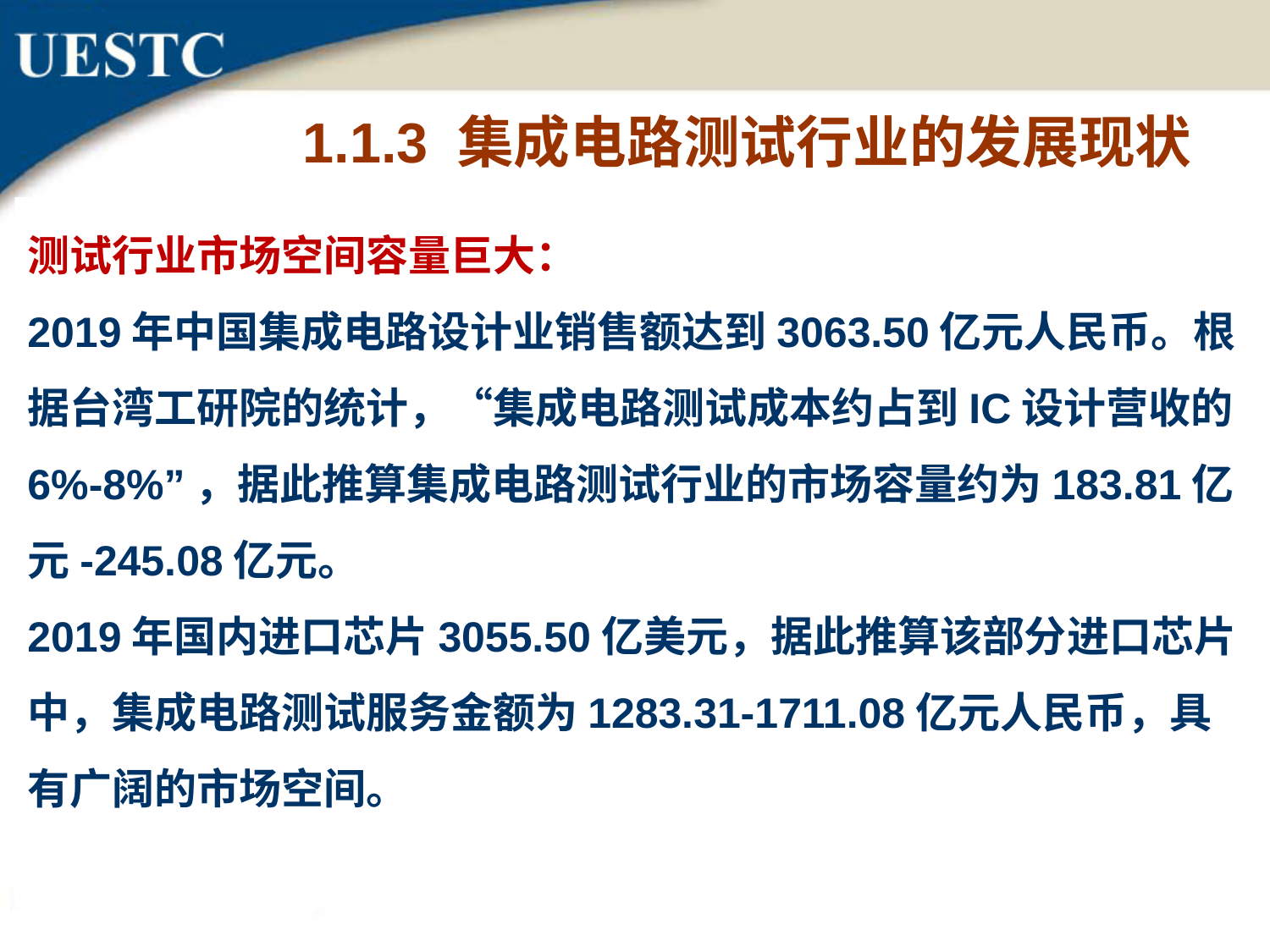

1.1.3 集成电路测试行业的发展现状
测试行业市场空间容量巨大：
2019年中国集成电路设计业销售额达到3063.50亿元人民币。根据台湾工研院的统计，“集成电路测试成本约占到IC设计营收的6%-8%”，据此推算集成电路测试行业的市场容量约为183.81亿元-245.08亿元。
2019年国内进口芯片3055.50亿美元，据此推算该部分进口芯片中，集成电路测试服务金额为1283.31-1711.08亿元人民币，具有广阔的市场空间。